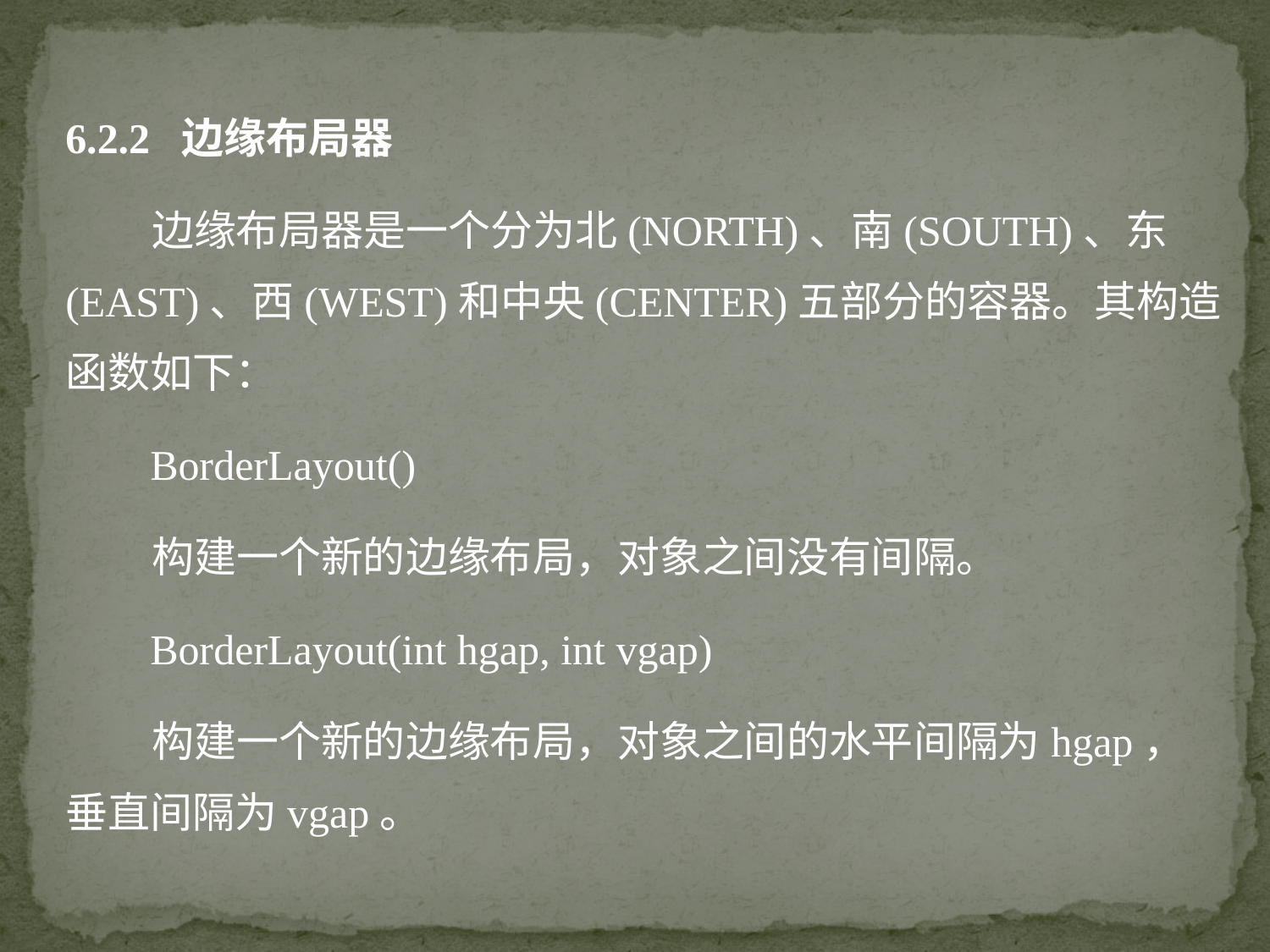

6.2.2  边缘布局器
        边缘布局器是一个分为北(NORTH)、南(SOUTH)、东(EAST)、西(WEST)和中央(CENTER)五部分的容器。其构造函数如下：
        BorderLayout()
        构建一个新的边缘布局，对象之间没有间隔。
        BorderLayout(int hgap, int vgap)
        构建一个新的边缘布局，对象之间的水平间隔为hgap，垂直间隔为vgap。